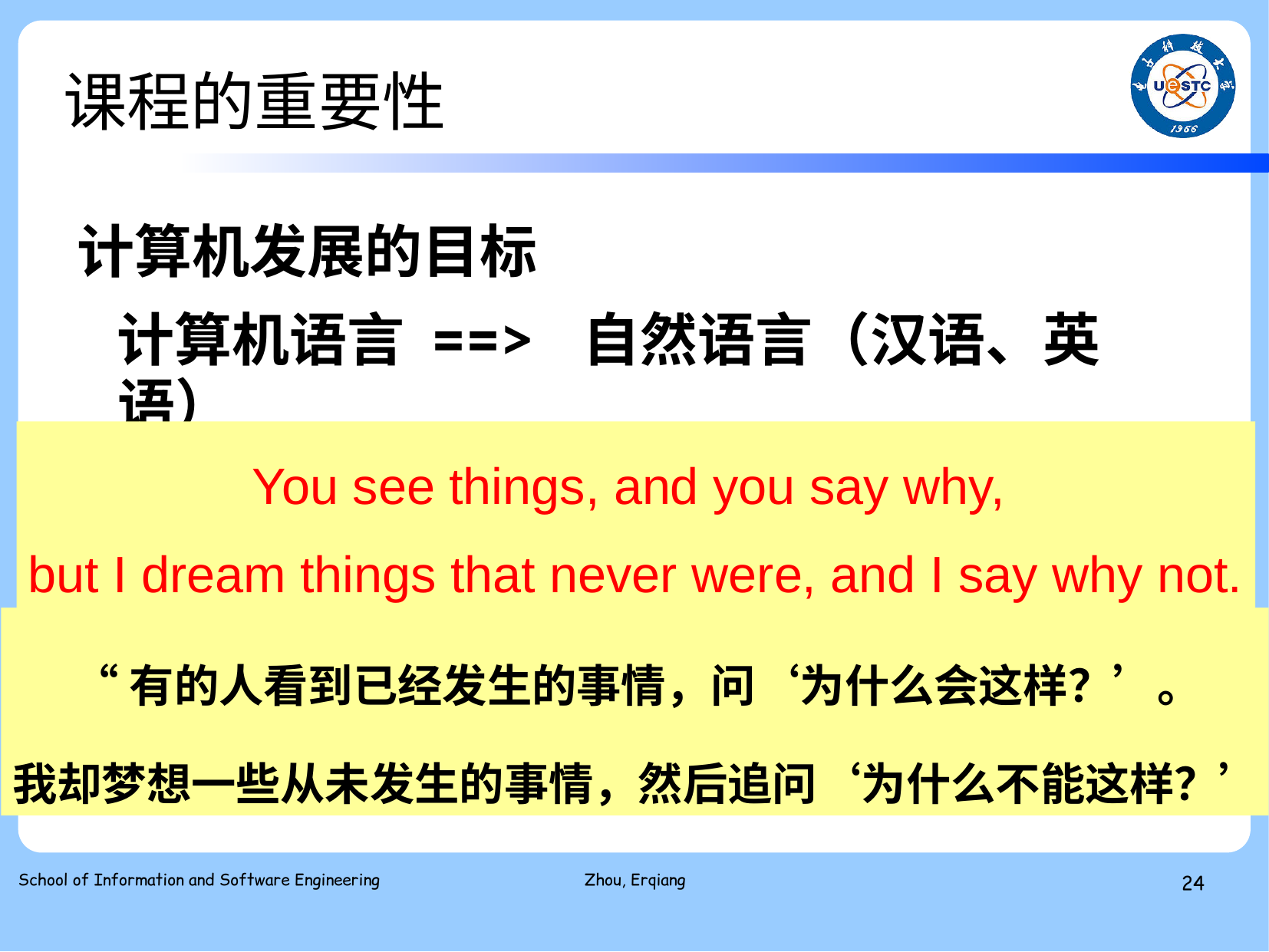

# 课程的重要性
计算机发展的目标
  计算机语言 ==> 自然语言（汉语、英语）
  计算机 ==> 机器人
如何让计算机理解人类的语言？
You see things, and you say why,
but I dream things that never were, and I say why not.
“有的人看到已经发生的事情，问‘为什么会这样？’。
我却梦想一些从未发生的事情，然后追问‘为什么不能这样？’
School of Information and Software Engineering
Zhou, Erqiang
24